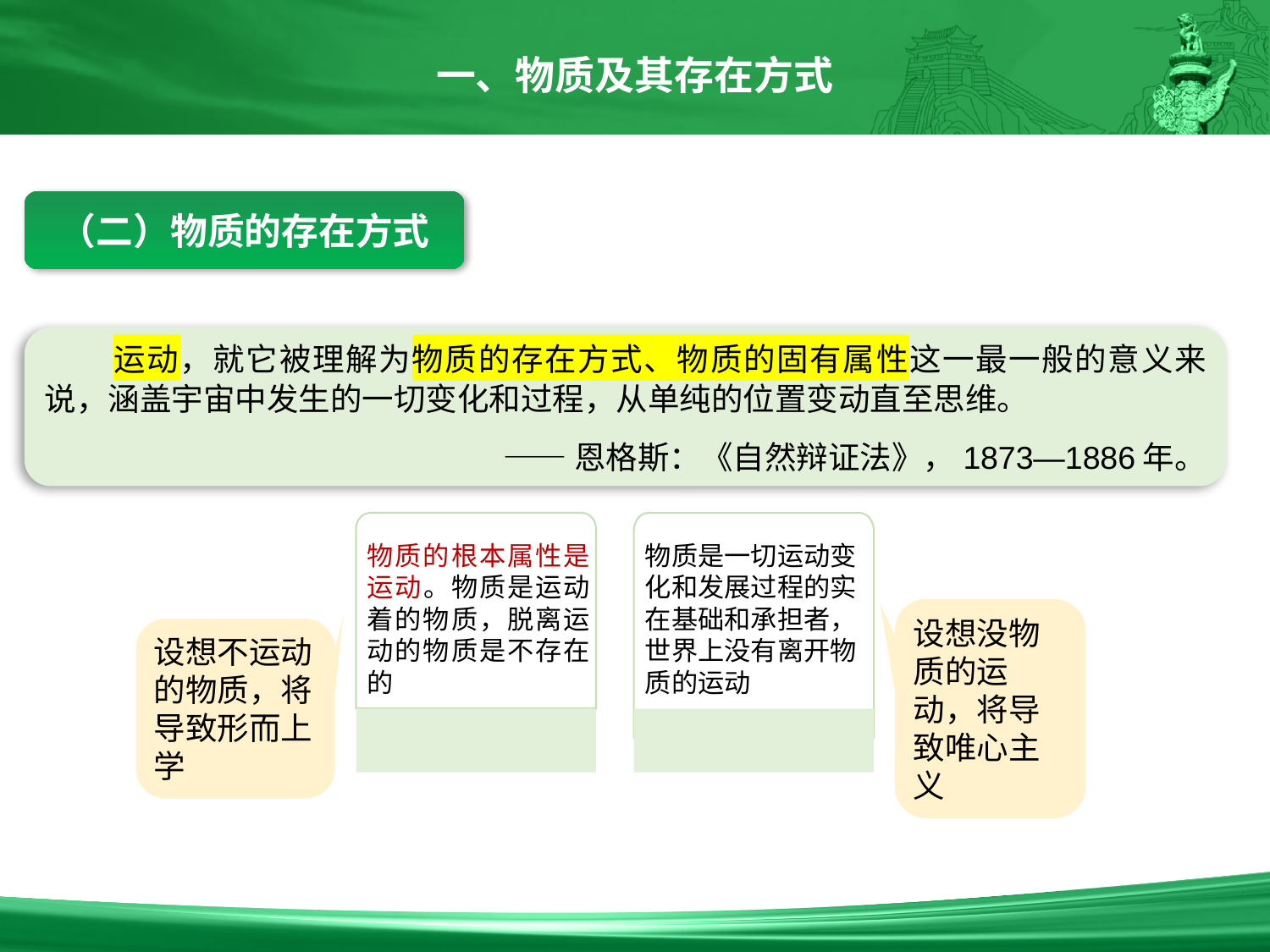

一、物质及其存在方式
（二）物质的存在方式
       运动，就它被理解为物质的存在方式、物质的固有属性这一最一般的意义来说，涵盖宇宙中发生的一切变化和过程，从单纯的位置变动直至思维。
——恩格斯：《自然辩证法》，1873—1886年。
物质的根本属性是运动。物质是运动着的物质，脱离运动的物质是不存在的
物质是一切运动变化和发展过程的实在基础和承担者，世界上没有离开物质的运动
设想没物质的运动，将导致唯心主义
设想不运动的物质，将导致形而上学